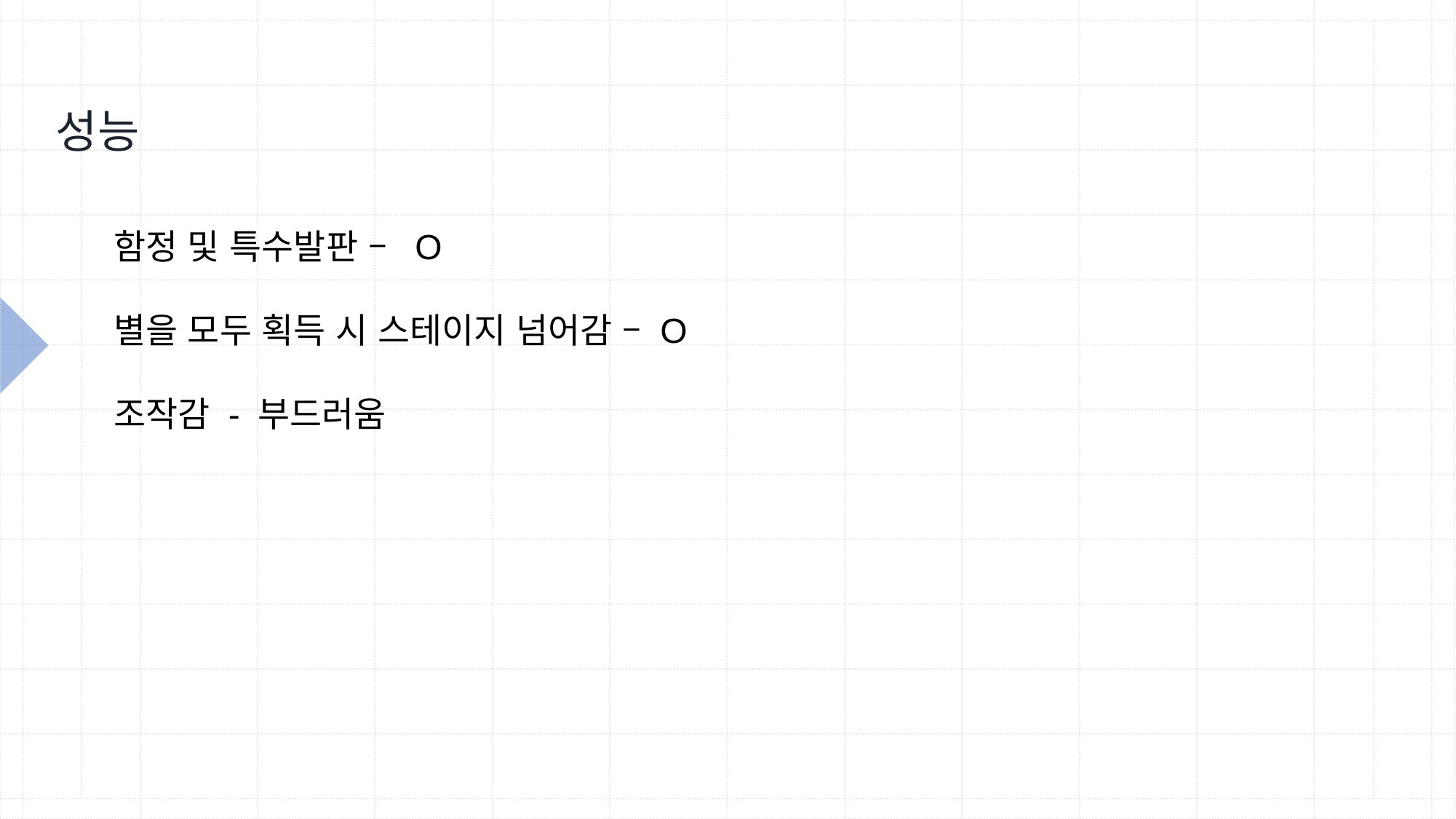

성능
함정 및 특수발판 –  O

별을 모두 획득 시 스테이지 넘어감 – O

조작감 - 부드러움